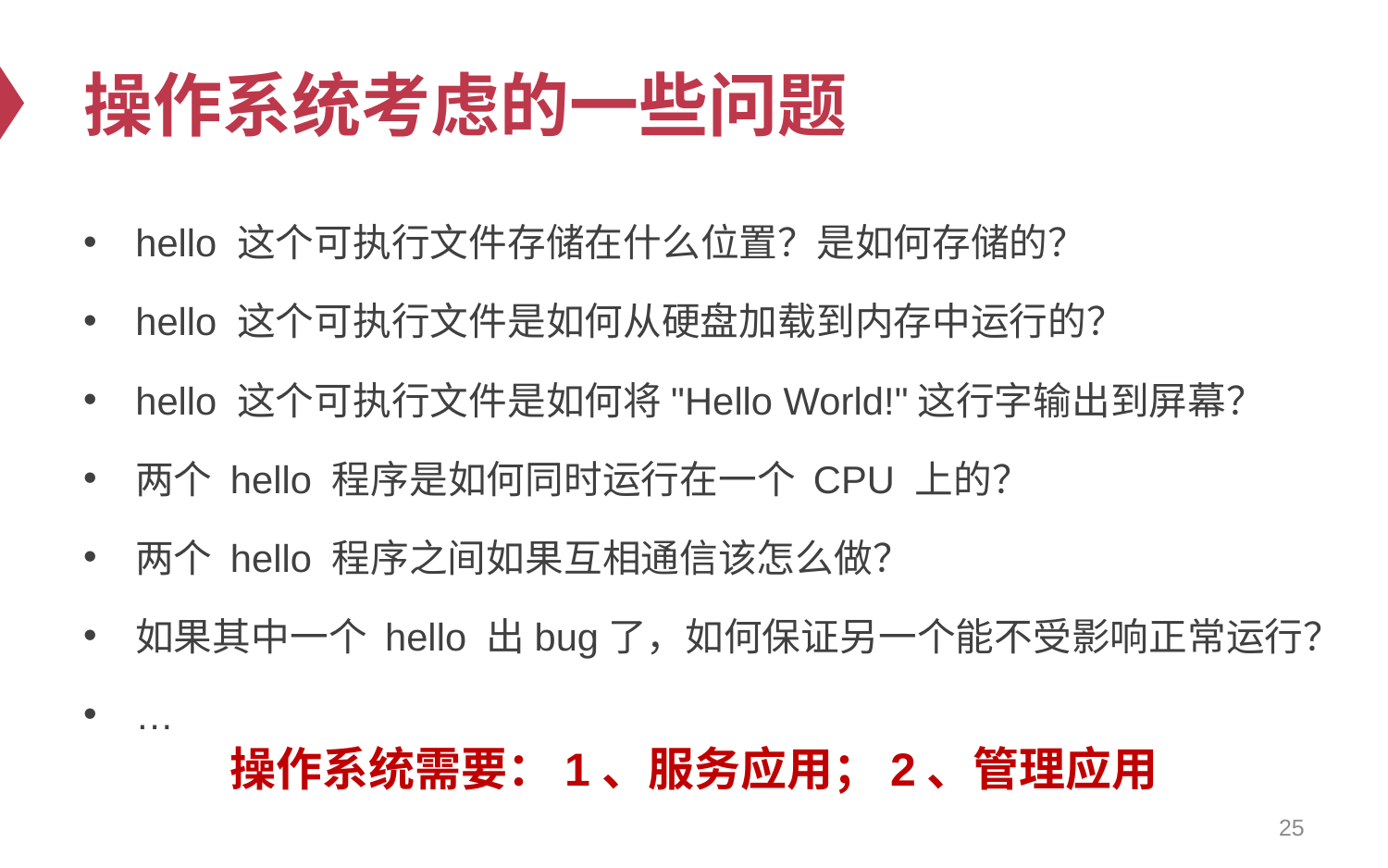

# 操作系统考虑的一些问题
hello 这个可执行文件存储在什么位置？是如何存储的？
hello 这个可执行文件是如何从硬盘加载到内存中运行的？
hello 这个可执行文件是如何将"Hello World!"这行字输出到屏幕？
两个 hello 程序是如何同时运行在一个 CPU 上的？
两个 hello 程序之间如果互相通信该怎么做？
如果其中一个 hello 出bug了，如何保证另一个能不受影响正常运行？
…
操作系统需要：1、服务应用；2、管理应用
25